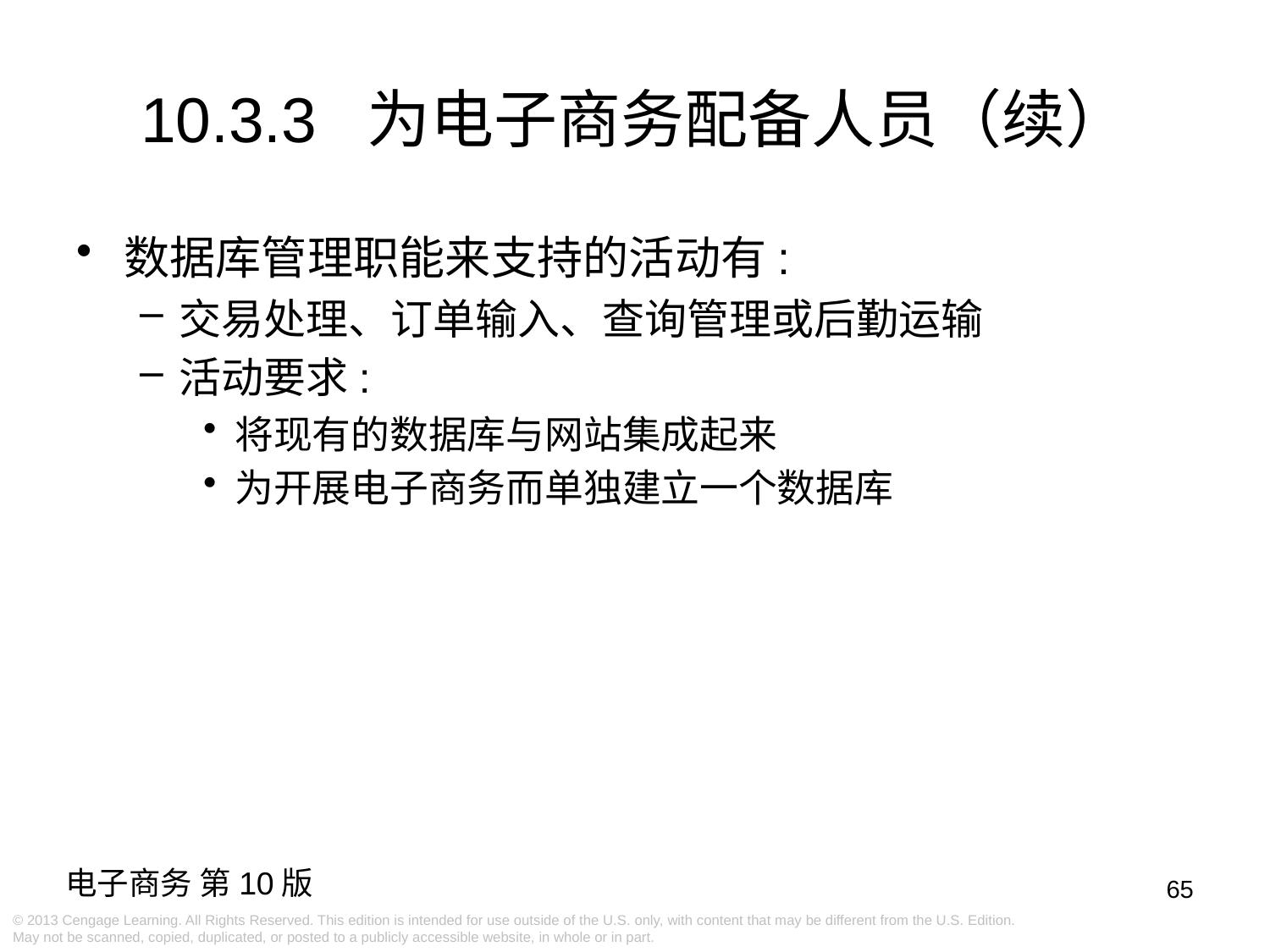

# 10.3.3  为电子商务配备人员（续）
数据库管理职能来支持的活动有:
交易处理、订单输入、查询管理或后勤运输
活动要求:
将现有的数据库与网站集成起来
为开展电子商务而单独建立一个数据库
65